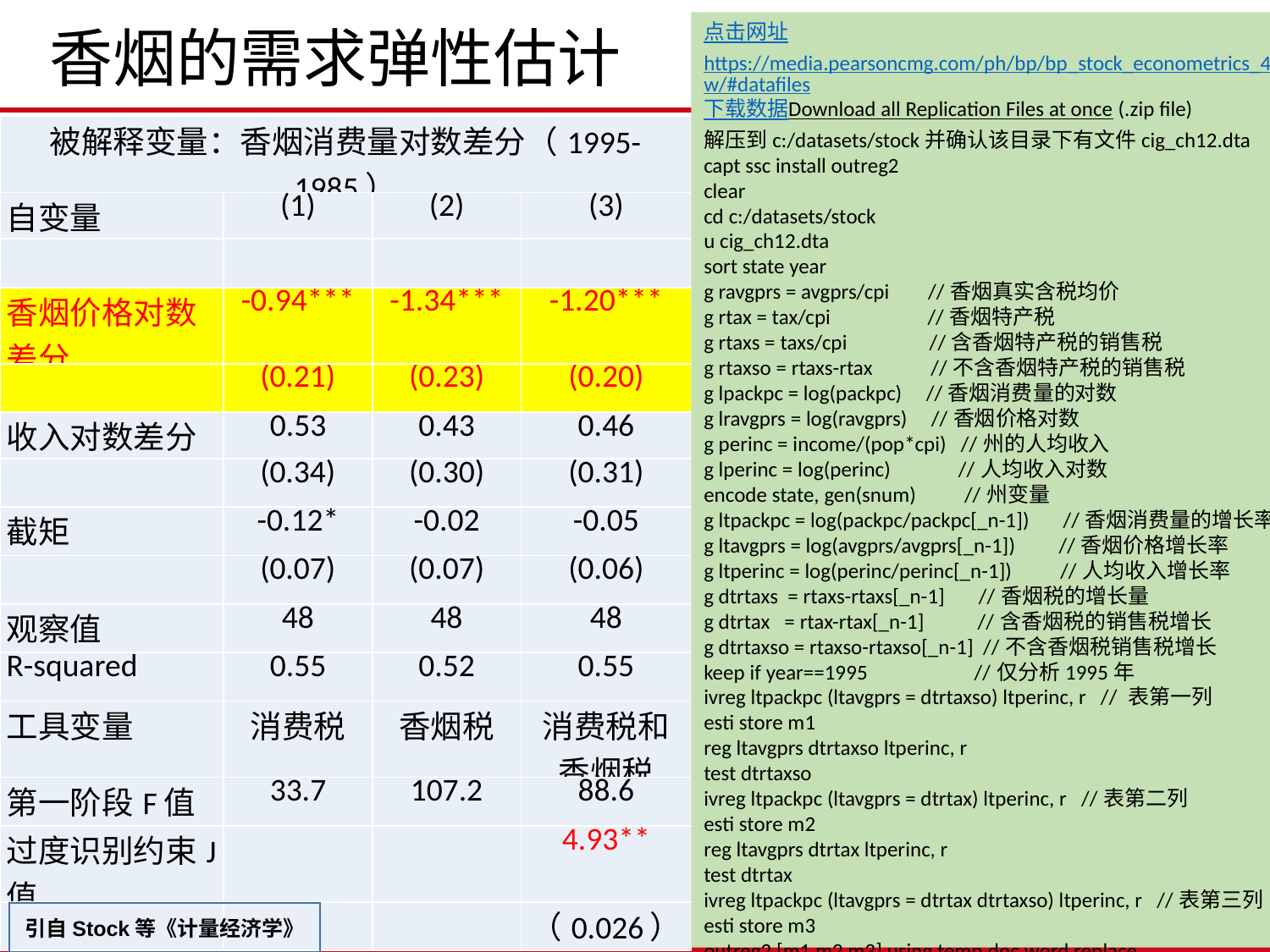

香烟的需求弹性估计
点击网址https://media.pearsoncmg.com/ph/bp/bp_stock_econometrics_4_cw/#datafiles下载数据Download all Replication Files at once (.zip file)
解压到c:/datasets/stock并确认该目录下有文件cig_ch12.dta
capt ssc install outreg2
clear
cd c:/datasets/stock
u cig_ch12.dta
sort state year
g ravgprs = avgprs/cpi        //香烟真实含税均价
g rtax = tax/cpi                    //香烟特产税
g rtaxs = taxs/cpi                 //含香烟特产税的销售税
g rtaxso = rtaxs-rtax            //不含香烟特产税的销售税
g lpackpc = log(packpc)     //香烟消费量的对数
g lravgprs = log(ravgprs)     //香烟价格对数
g perinc = income/(pop*cpi)   //州的人均收入
g lperinc = log(perinc)              //人均收入对数
encode state, gen(snum)          //州变量
g ltpackpc = log(packpc/packpc[_n-1])       //香烟消费量的增长率
g ltavgprs = log(avgprs/avgprs[_n-1])         //香烟价格增长率
g ltperinc = log(perinc/perinc[_n-1])          //人均收入增长率
g dtrtaxs  = rtaxs-rtaxs[_n-1]       //香烟税的增长量
g dtrtax   = rtax-rtax[_n-1]           //含香烟税的销售税增长
g dtrtaxso = rtaxso-rtaxso[_n-1]  //不含香烟税销售税增长
keep if year==1995                      //仅分析1995年
ivreg ltpackpc (ltavgprs = dtrtaxso) ltperinc, r   // 表第一列
esti store m1
reg ltavgprs dtrtaxso ltperinc, r
test dtrtaxso
ivreg ltpackpc (ltavgprs = dtrtax) ltperinc, r   //表第二列
esti store m2
reg ltavgprs dtrtax ltperinc, r
test dtrtax
ivreg ltpackpc (ltavgprs = dtrtax dtrtaxso) ltperinc, r   //表第三列
esti store m3
outreg2 [m1 m2 m3] using temp.doc,word replace
| 被解释变量：香烟消费量对数差分（1995-1985） |  |  |  |
| --- | --- | --- | --- |
| 自变量 | (1) | (2) | (3) |
|  |  |  |  |
| 香烟价格对数差分 | -0.94\*\*\* | -1.34\*\*\* | -1.20\*\*\* |
|  | (0.21) | (0.23) | (0.20) |
| 收入对数差分 | 0.53 | 0.43 | 0.46 |
|  | (0.34) | (0.30) | (0.31) |
| 截矩 | -0.12\* | -0.02 | -0.05 |
|  | (0.07) | (0.07) | (0.06) |
| 观察值 | 48 | 48 | 48 |
| R-squared | 0.55 | 0.52 | 0.55 |
| 工具变量 | 消费税 | 香烟税 | 消费税和香烟税 |
| 第一阶段F值 | 33.7 | 107.2 | 88.6 |
| 过度识别约束J值 |  |  | 4.93\*\* |
|  |  |  | （0.026） |
引自Stock等《计量经济学》